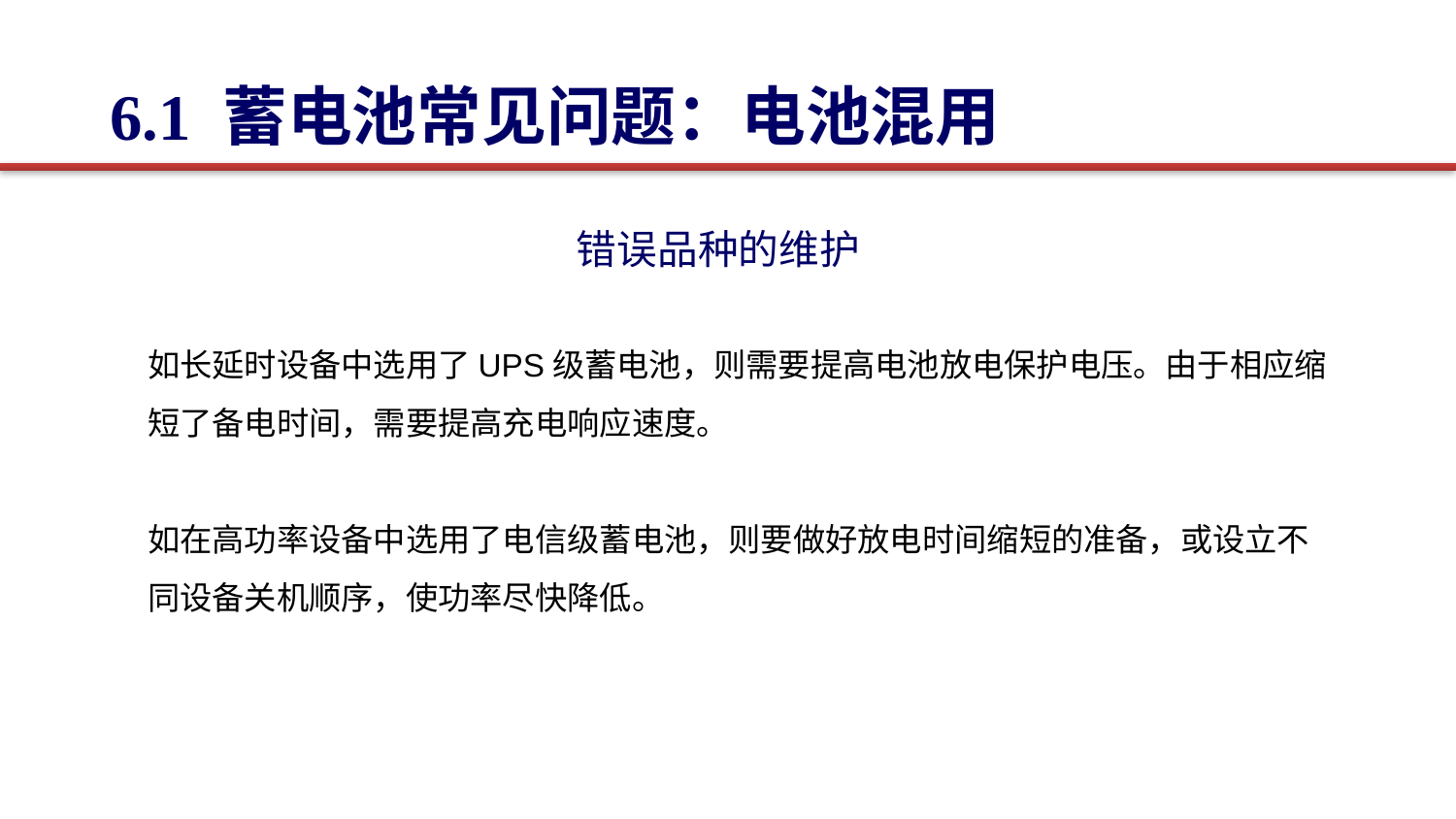

6.1 蓄电池常见问题：电池混用

# 错误品种的维护
如长延时设备中选用了UPS级蓄电池，则需要提高电池放电保护电压。由于相应缩短了备电时间，需要提高充电响应速度。

如在高功率设备中选用了电信级蓄电池，则要做好放电时间缩短的准备，或设立不同设备关机顺序，使功率尽快降低。